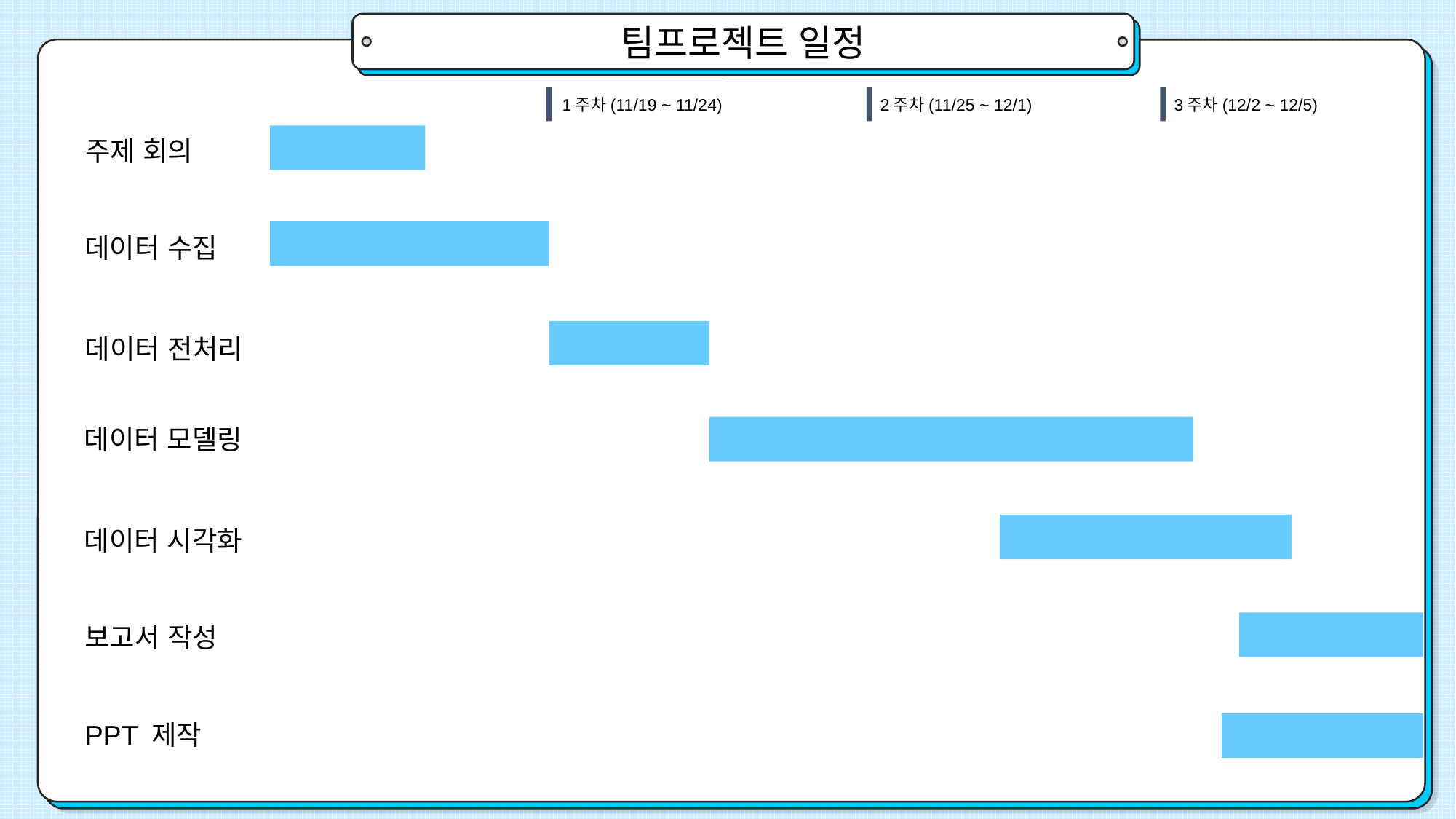

팀프로젝트 일정

1주차(11/19 ~ 11/24)
2주차(11/25 ~ 12/1)
3주차(12/2 ~ 12/5)

주제 회의

데이터 수집

데이터 전처리
데이터 모델링

데이터 시각화

보고서 작성
PPT 제작